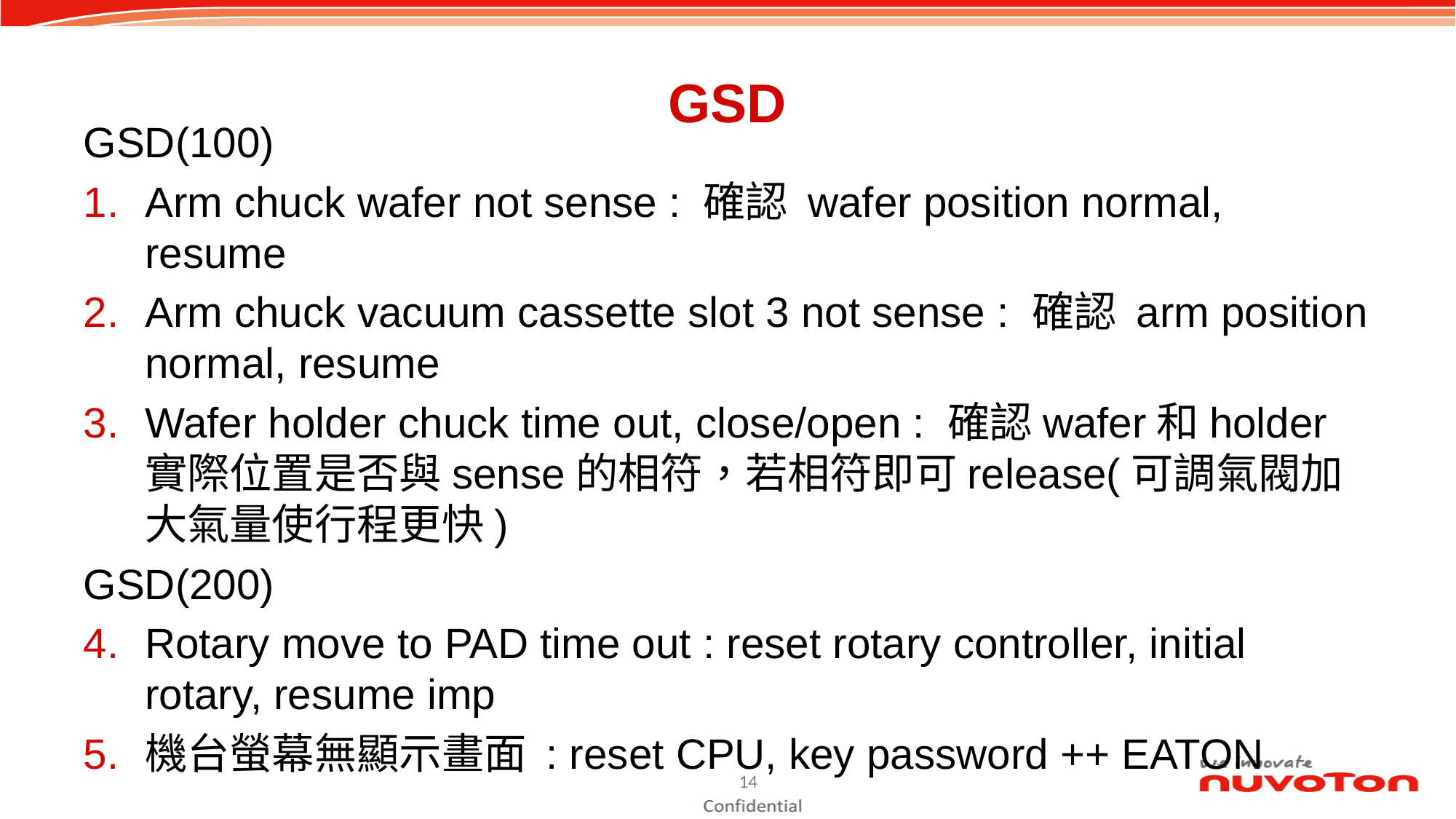

# GSD
GSD(100)
Arm chuck wafer not sense : 確認 wafer position normal, resume
Arm chuck vacuum cassette slot 3 not sense : 確認 arm position normal, resume
Wafer holder chuck time out, close/open : 確認wafer和holder實際位置是否與sense的相符，若相符即可release(可調氣閥加大氣量使行程更快)
GSD(200)
Rotary move to PAD time out : reset rotary controller, initial rotary, resume imp
機台螢幕無顯示畫面 : reset CPU, key password ++ EATON

14